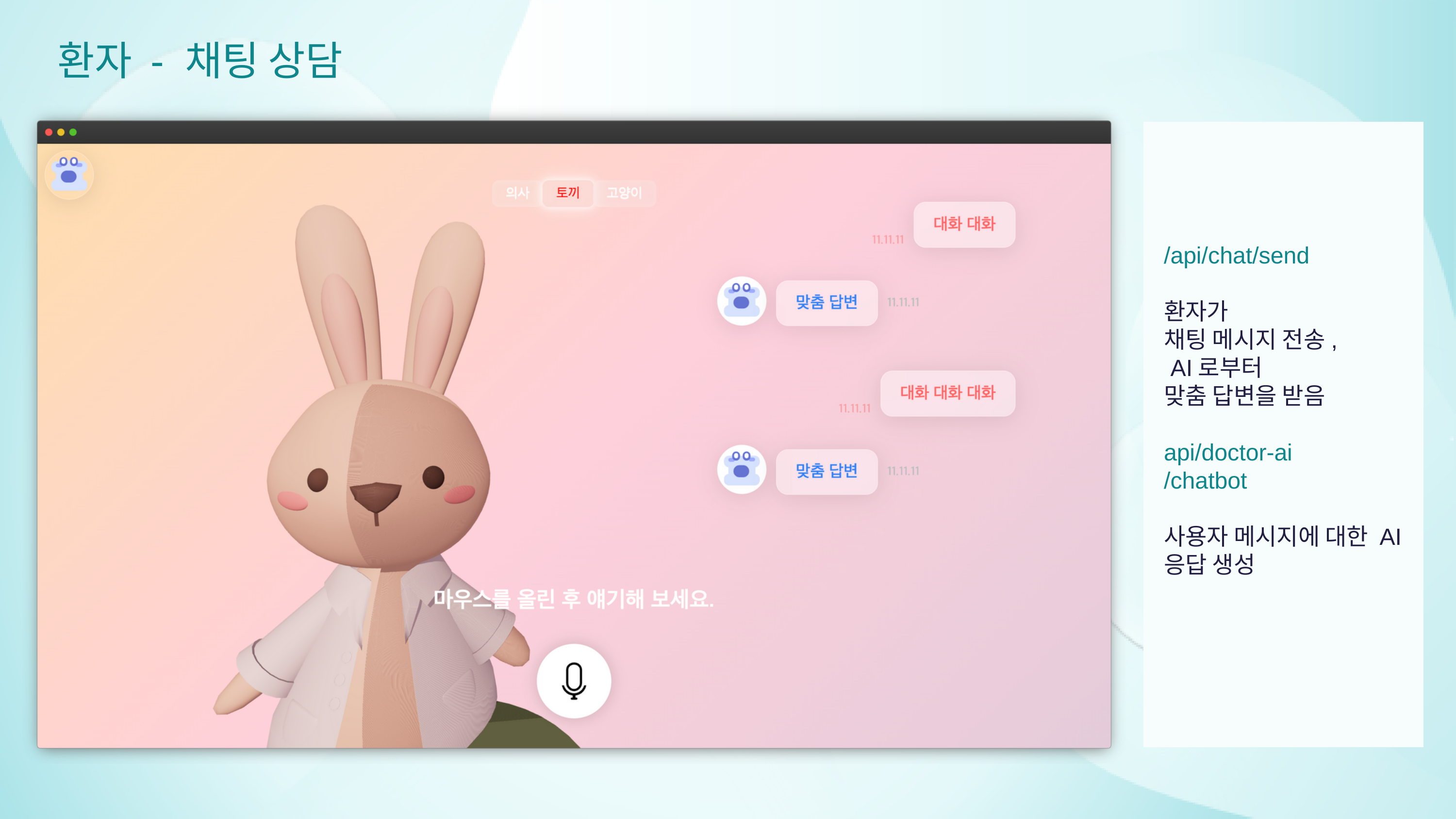

환자 - 채팅 상담

/api/chat/send

환자가
채팅 메시지 전송,
 AI로부터
맞춤 답변을 받음

api/doctor-ai
/chatbot

사용자 메시지에 대한 AI 응답 생성